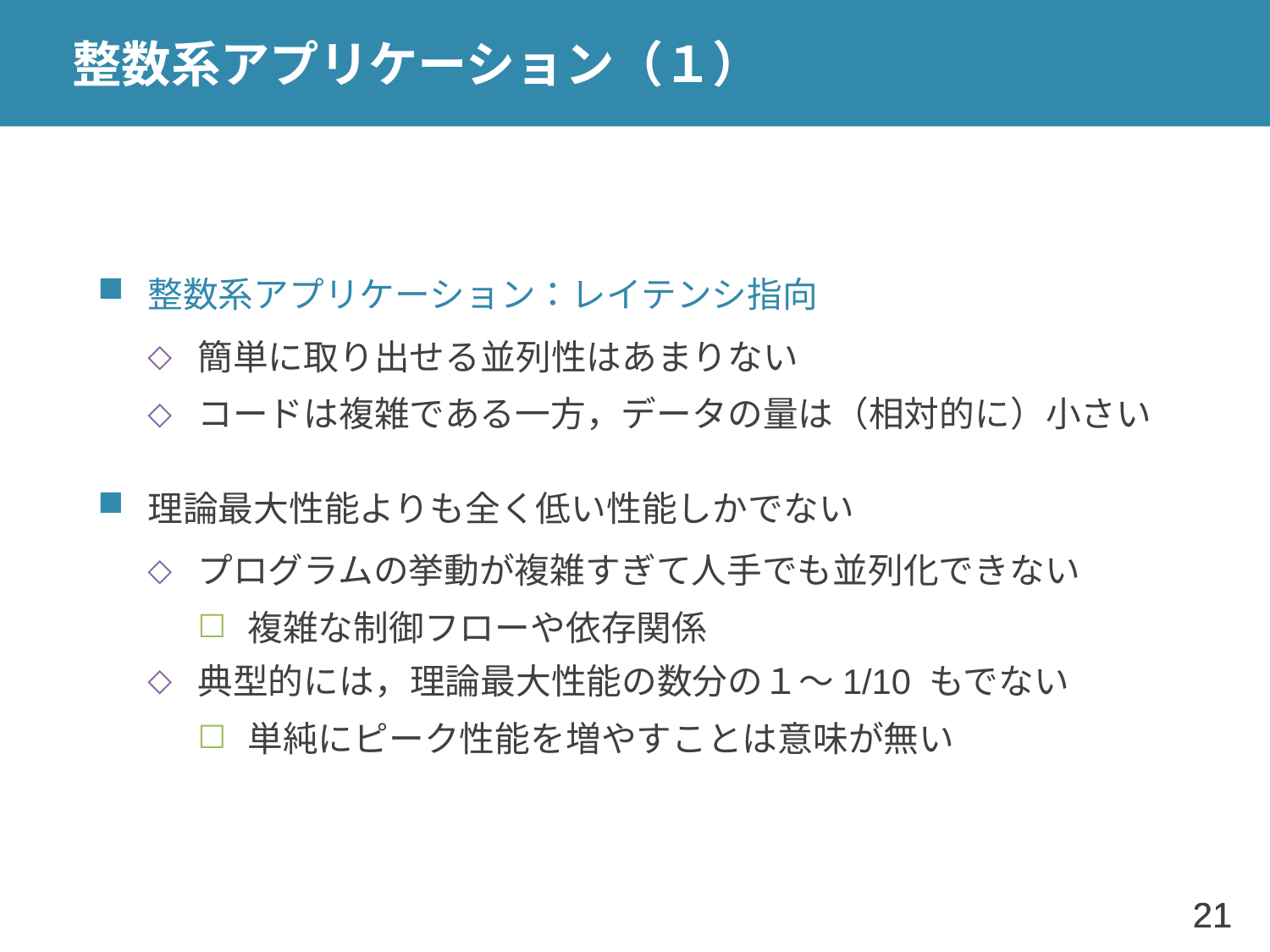

# 整数系アプリケーション（１）
整数系アプリケーション：レイテンシ指向
簡単に取り出せる並列性はあまりない
コードは複雑である一方，データの量は（相対的に）小さい
理論最大性能よりも全く低い性能しかでない
プログラムの挙動が複雑すぎて人手でも並列化できない
複雑な制御フローや依存関係
典型的には，理論最大性能の数分の１～1/10 もでない
単純にピーク性能を増やすことは意味が無い